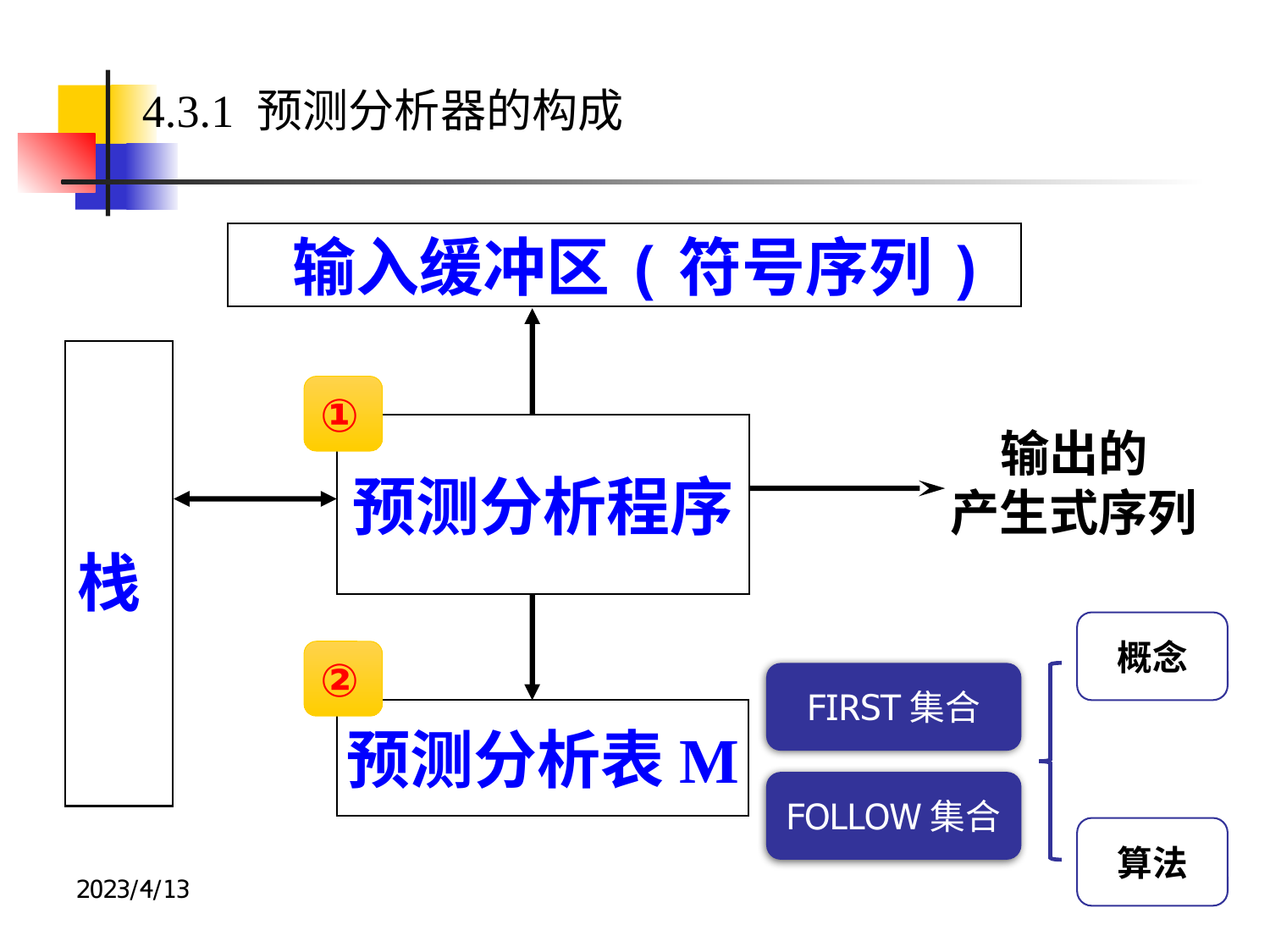

4.3.1 预测分析器的构成
 输入缓冲区(符号序列)

栈
预测分析程序
输出的
产生式序列

预测分析表M
①
概念
②
FIRST集合

FOLLOW集合
算法
2023/4/13
60